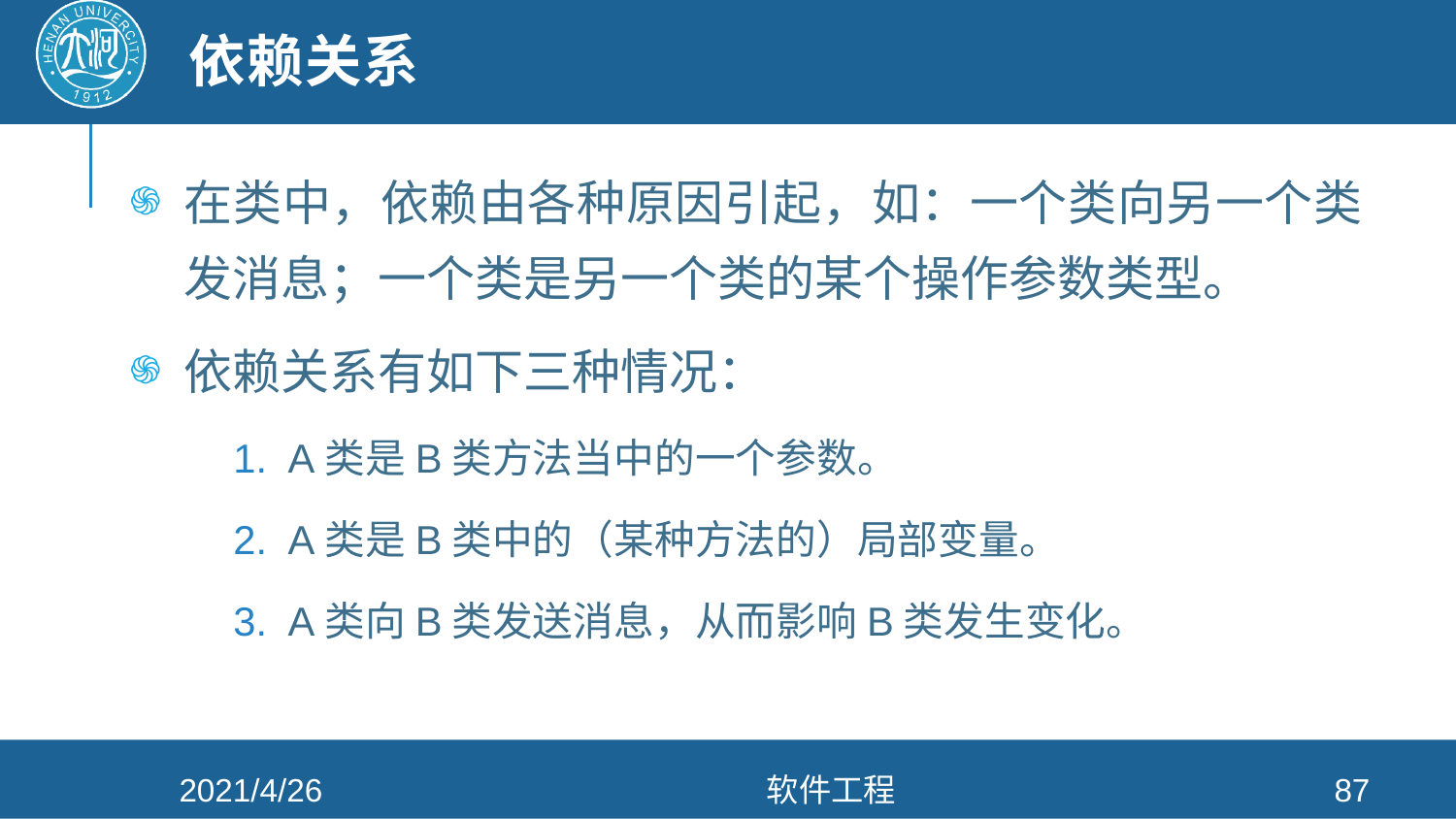

# 依赖关系
在类中，依赖由各种原因引起，如：一个类向另一个类发消息；一个类是另一个类的某个操作参数类型。
依赖关系有如下三种情况：
A类是B类方法当中的一个参数。
A类是B类中的（某种方法的）局部变量。
A类向B类发送消息，从而影响B类发生变化。
2021/4/26
软件工程
87